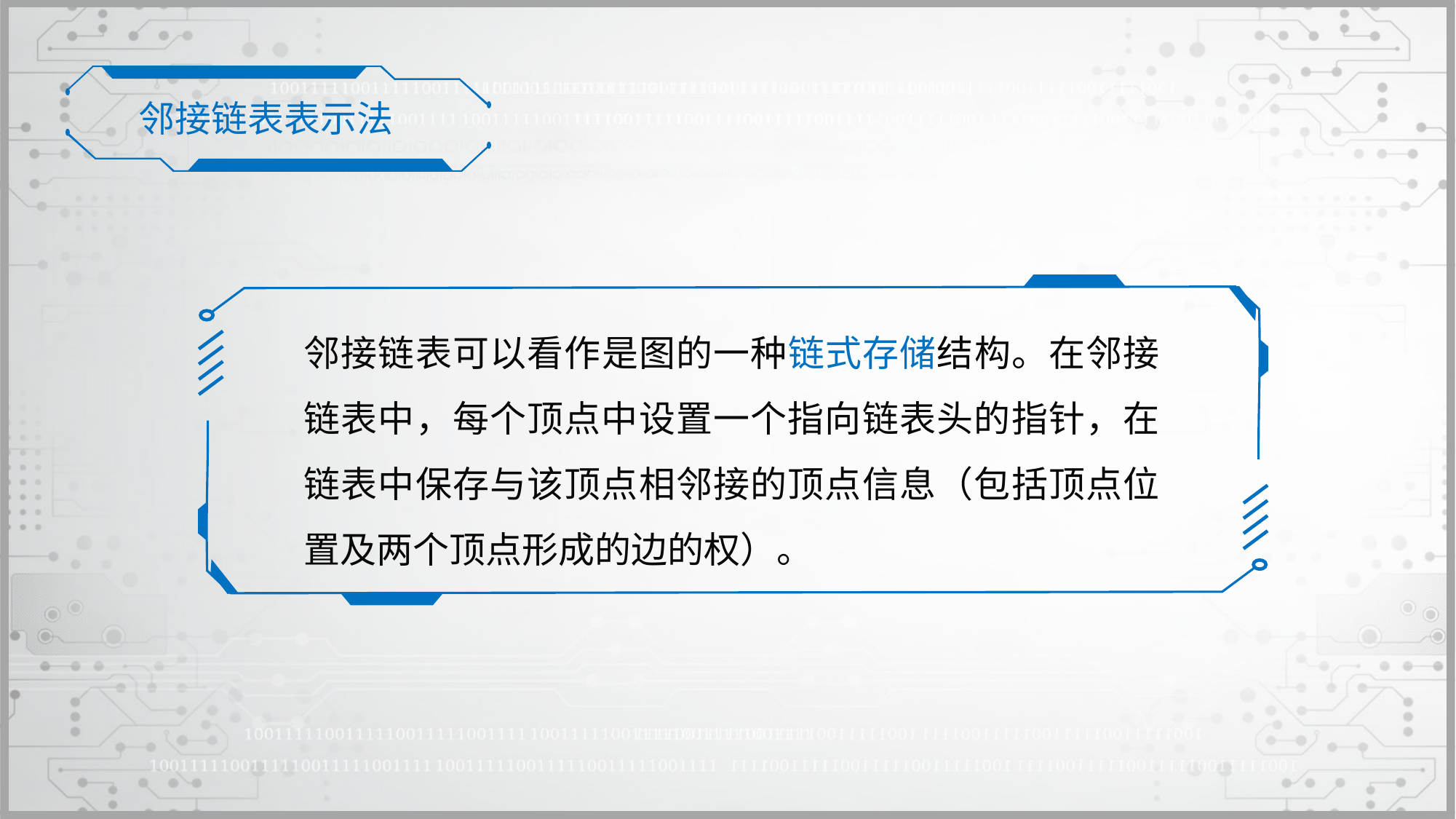

邻接链表表示法

邻接链表可以看作是图的一种链式存储结构。在邻接链表中，每个顶点中设置一个指向链表头的指针，在链表中保存与该顶点相邻接的顶点信息（包括顶点位置及两个顶点形成的边的权）。